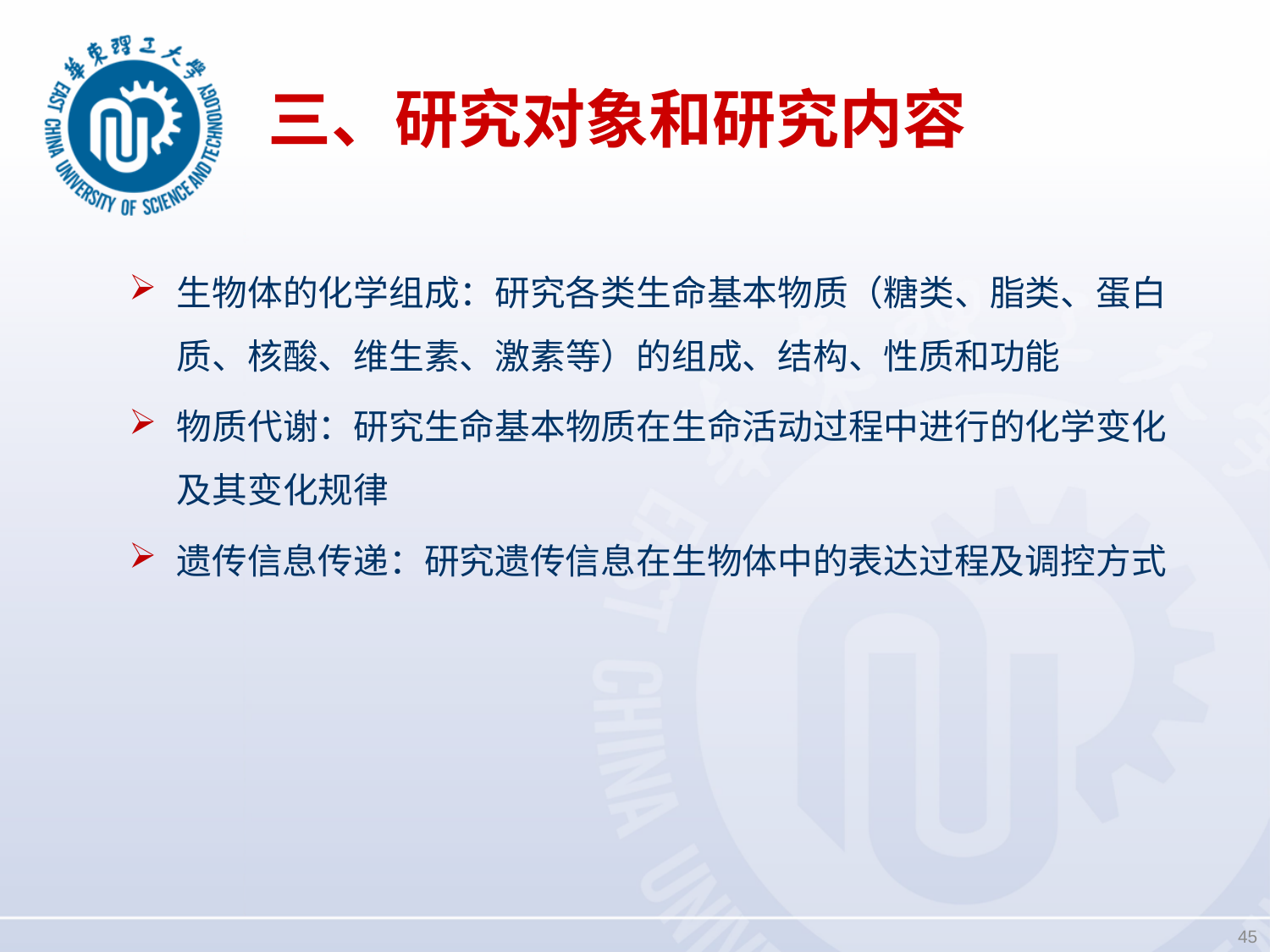

# 三、研究对象和研究内容
生物体的化学组成：研究各类生命基本物质（糖类、脂类、蛋白质、核酸、维生素、激素等）的组成、结构、性质和功能
物质代谢：研究生命基本物质在生命活动过程中进行的化学变化及其变化规律
遗传信息传递：研究遗传信息在生物体中的表达过程及调控方式

45